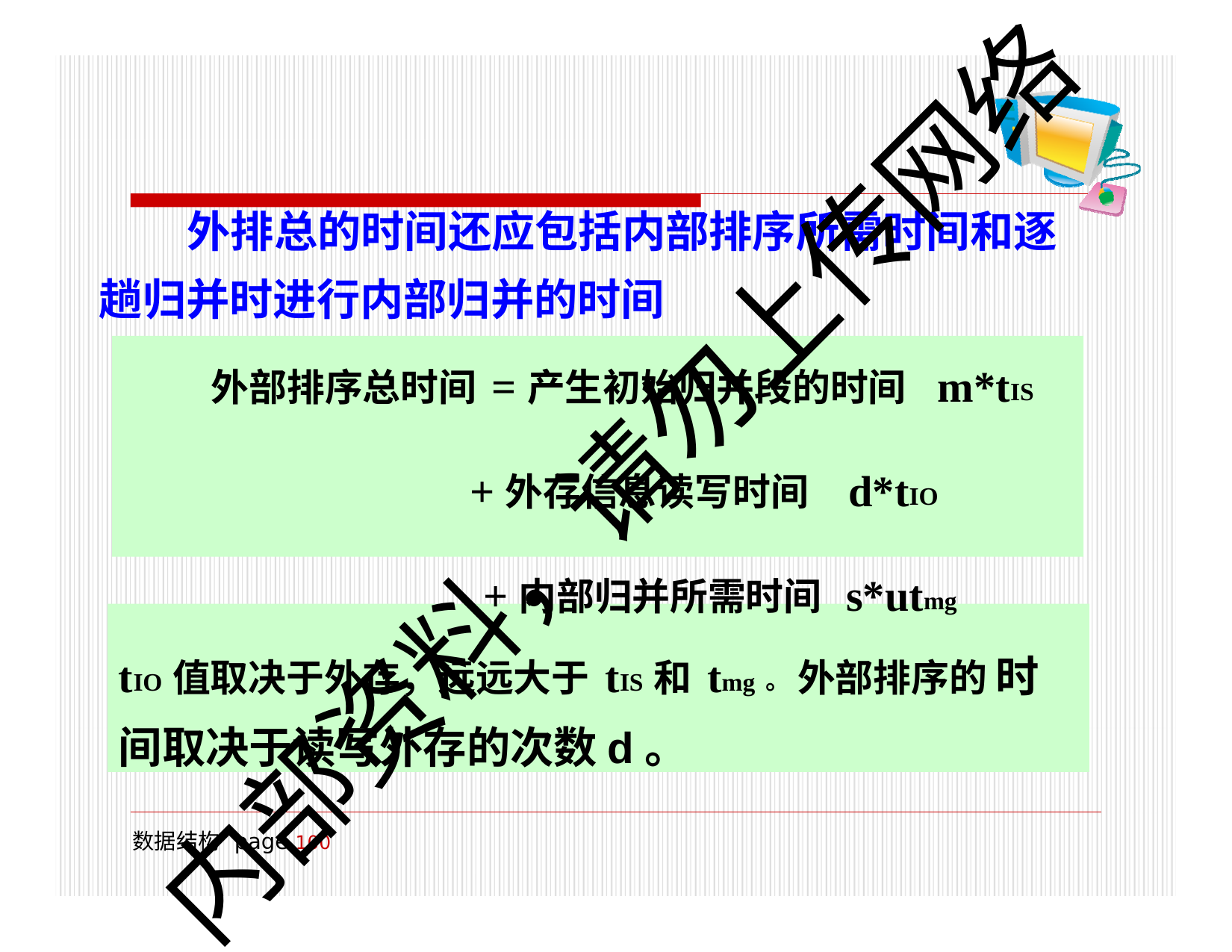

外排总的时间还应包括内部排序所需时间和逐 趟归并时进行内部归并的时间
外部排序总时间=产生初始归并段的时间m*tIS
+外存信息读写时间 d*tIO
+内部归并所需时间 s*utmg

内部资料，请勿上传网络
tIO值取决于外存，远远大于tIS和tmg。外部排序的 时间取决于读写外存的次数d。

数据结构 page 100